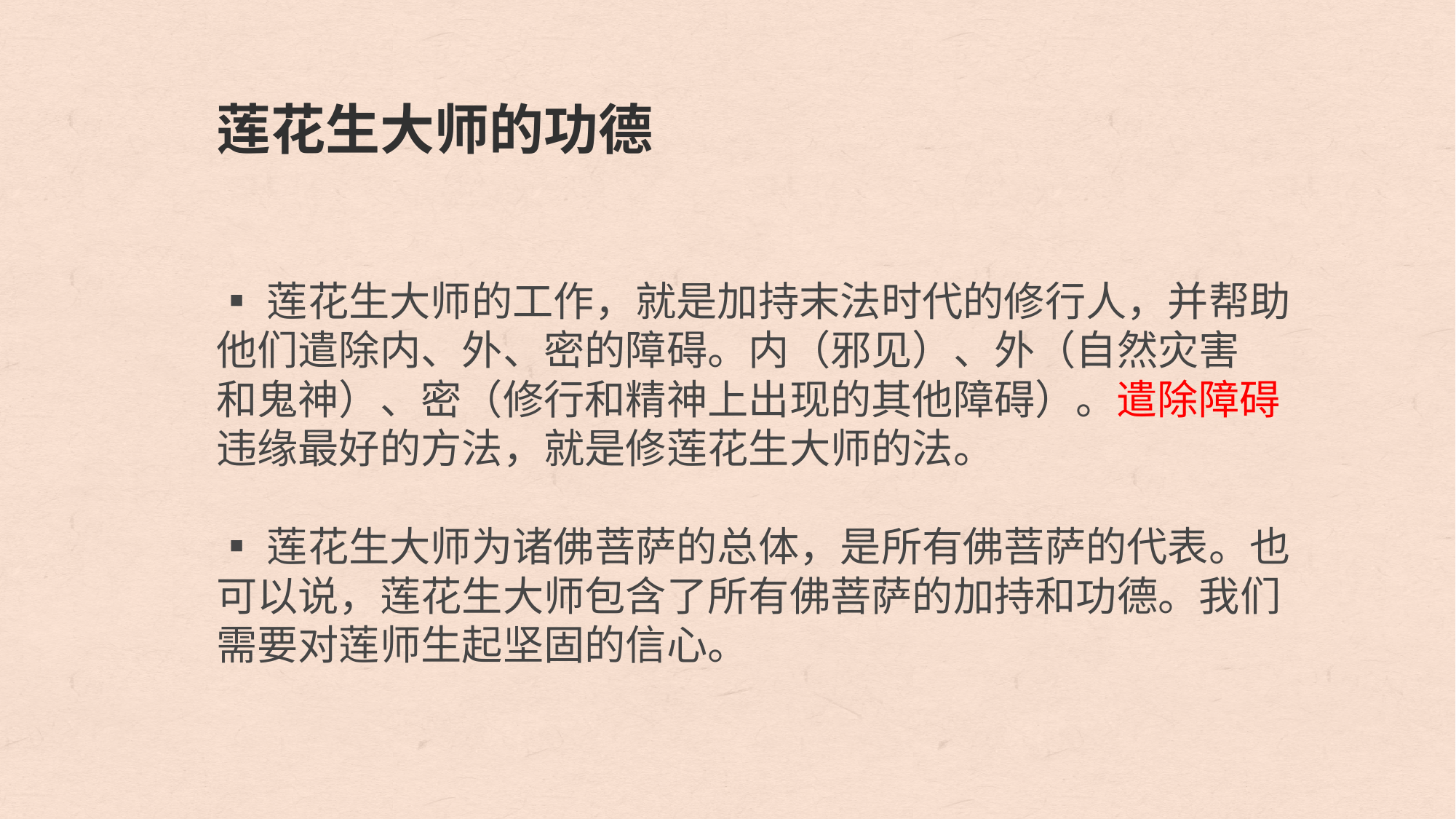

莲花生大师的功德

▪莲花生大师的工作，就是加持末法时代的修行人，并帮助他们遣除内、外、密的障碍。内（邪见）、外（自然灾害
和鬼神）、密（修行和精神上出现的其他障碍）。遣除障碍违缘最好的方法，就是修莲花生大师的法。

▪莲花生大师为诸佛菩萨的总体，是所有佛菩萨的代表。也可以说，莲花生大师包含了所有佛菩萨的加持和功德。我们需要对莲师生起坚固的信心。